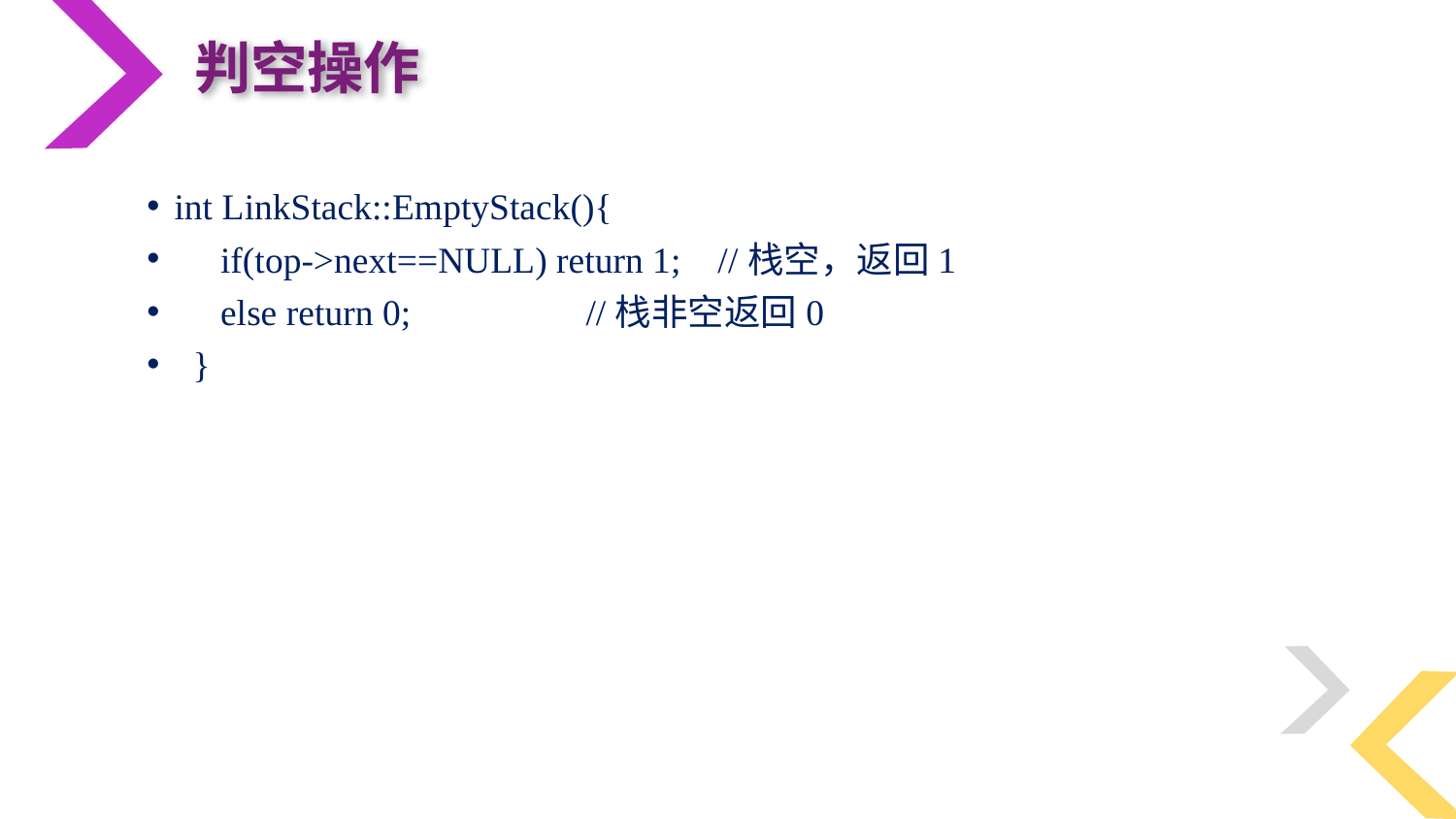

判空操作
int LinkStack::EmptyStack(){
     if(top->next==NULL) return 1;    //栈空，返回1
     else return 0;                   //栈非空返回0
  }